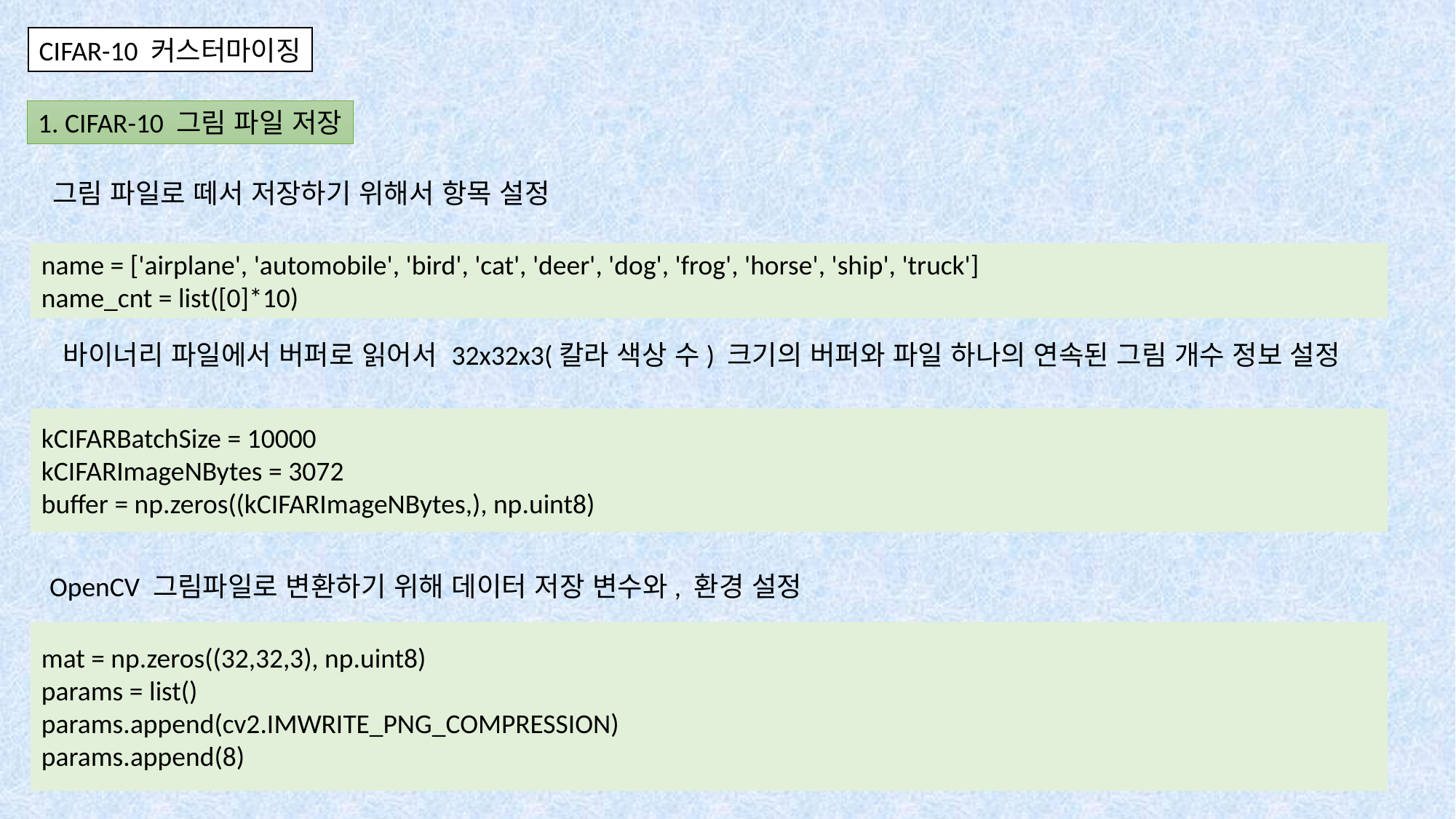

CIFAR-10 커스터마이징
1. CIFAR-10 그림 파일 저장
그림 파일로 떼서 저장하기 위해서 항목 설정
name = ['airplane', 'automobile', 'bird', 'cat', 'deer', 'dog', 'frog', 'horse', 'ship', 'truck']
name_cnt = list([0]*10)
바이너리 파일에서 버퍼로 읽어서 32x32x3(칼라 색상 수) 크기의 버퍼와 파일 하나의 연속된 그림 개수 정보 설정
kCIFARBatchSize = 10000
kCIFARImageNBytes = 3072
buffer = np.zeros((kCIFARImageNBytes,), np.uint8)
OpenCV 그림파일로 변환하기 위해 데이터 저장 변수와, 환경 설정
mat = np.zeros((32,32,3), np.uint8)
params = list()
params.append(cv2.IMWRITE_PNG_COMPRESSION)
params.append(8)